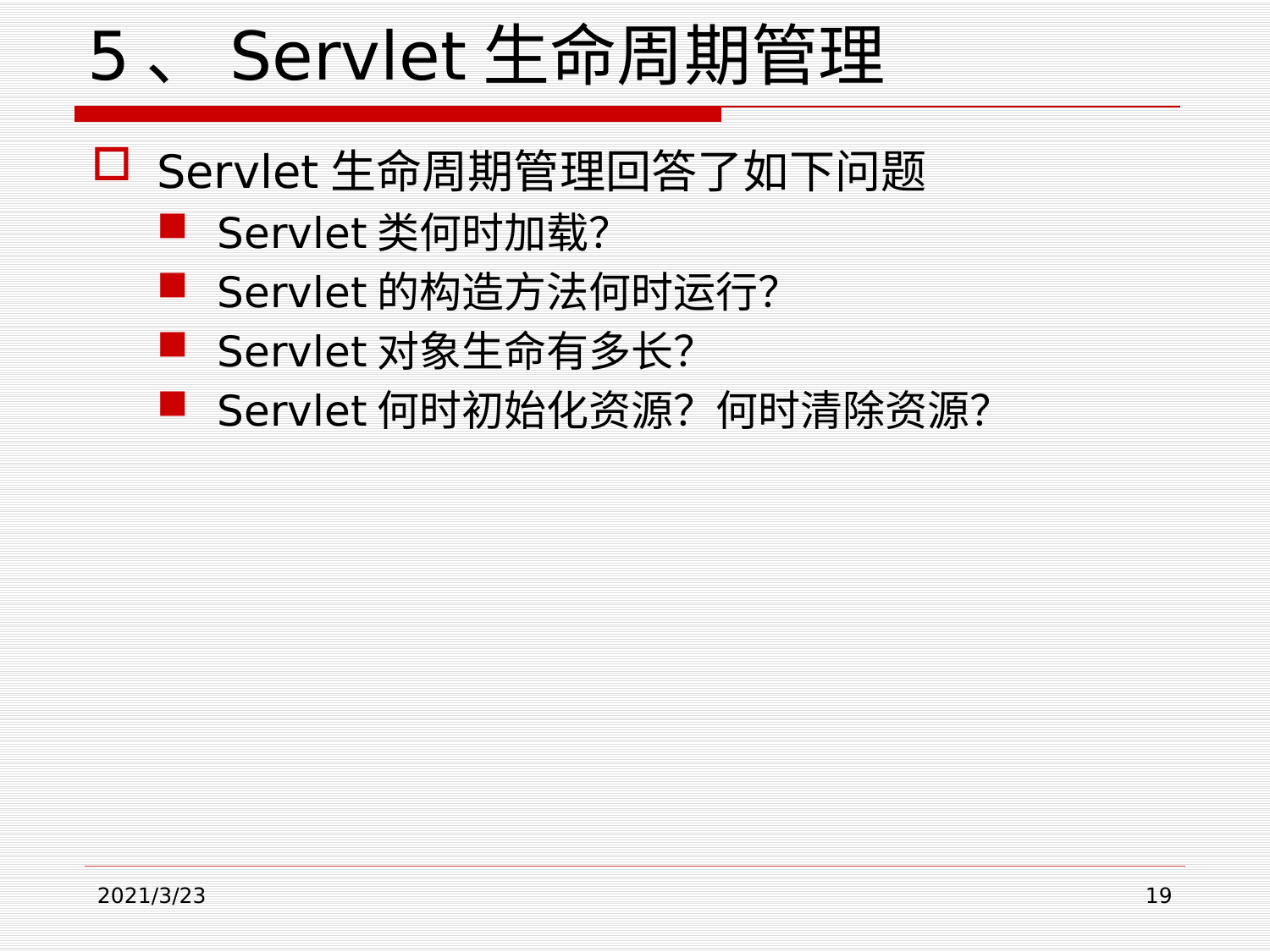

# 5、Servlet生命周期管理
Servlet生命周期管理回答了如下问题
Servlet类何时加载？
Servlet的构造方法何时运行？
Servlet对象生命有多长？
Servlet何时初始化资源？何时清除资源？
2021/3/23
19